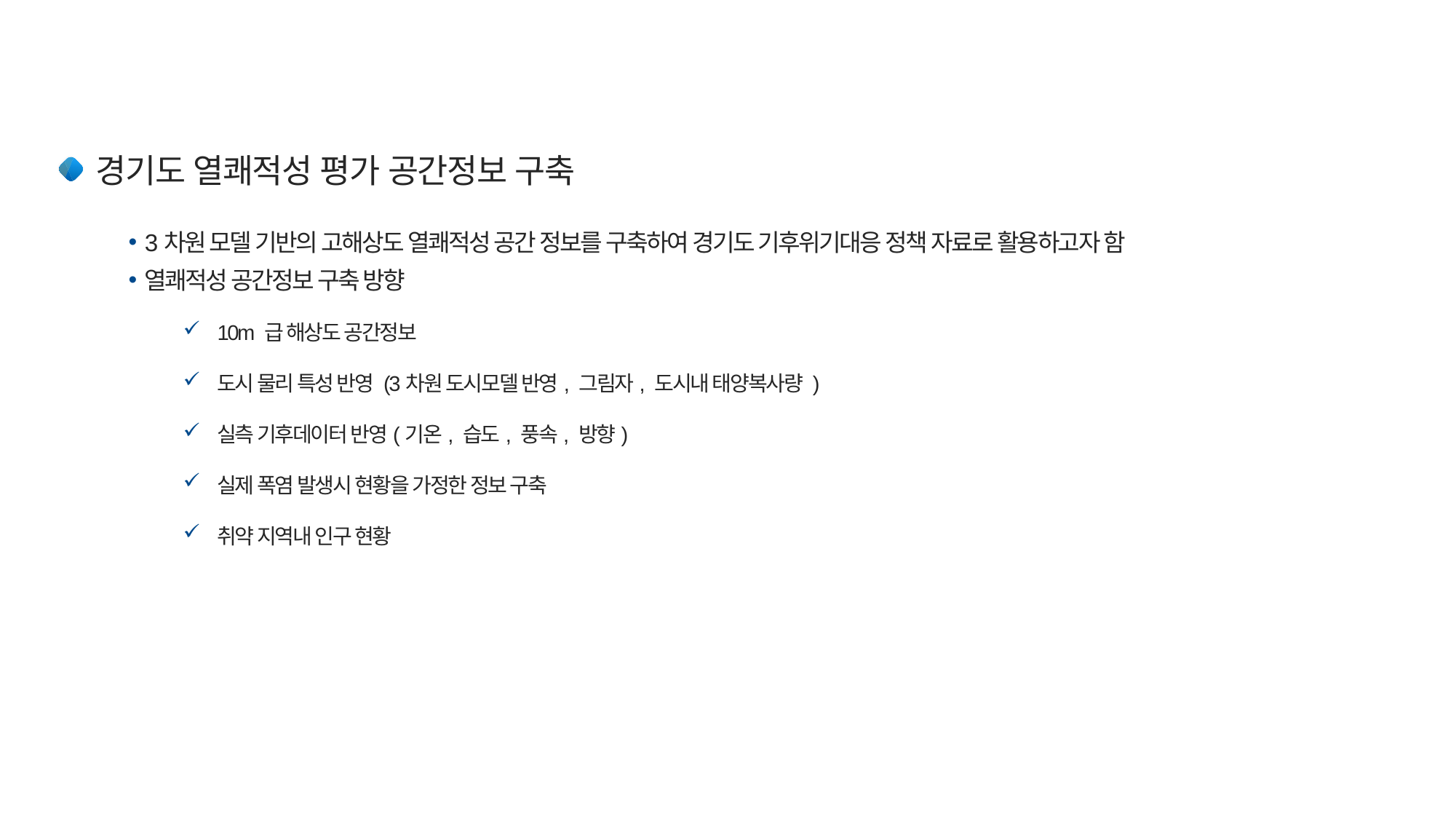

경기도 열쾌적성 평가 공간정보 구축

3차원 모델 기반의 고해상도 열쾌적성 공간 정보를 구축하여 경기도 기후위기대응 정책 자료로 활용하고자 함
열쾌적성 공간정보 구축 방향
10m 급 해상도 공간정보
도시 물리 특성 반영 (3차원 도시모델 반영, 그림자, 도시내 태양복사량 )
실측 기후데이터 반영(기온, 습도, 풍속, 방향)
실제 폭염 발생시 현황을 가정한 정보 구축
취약 지역내 인구 현황